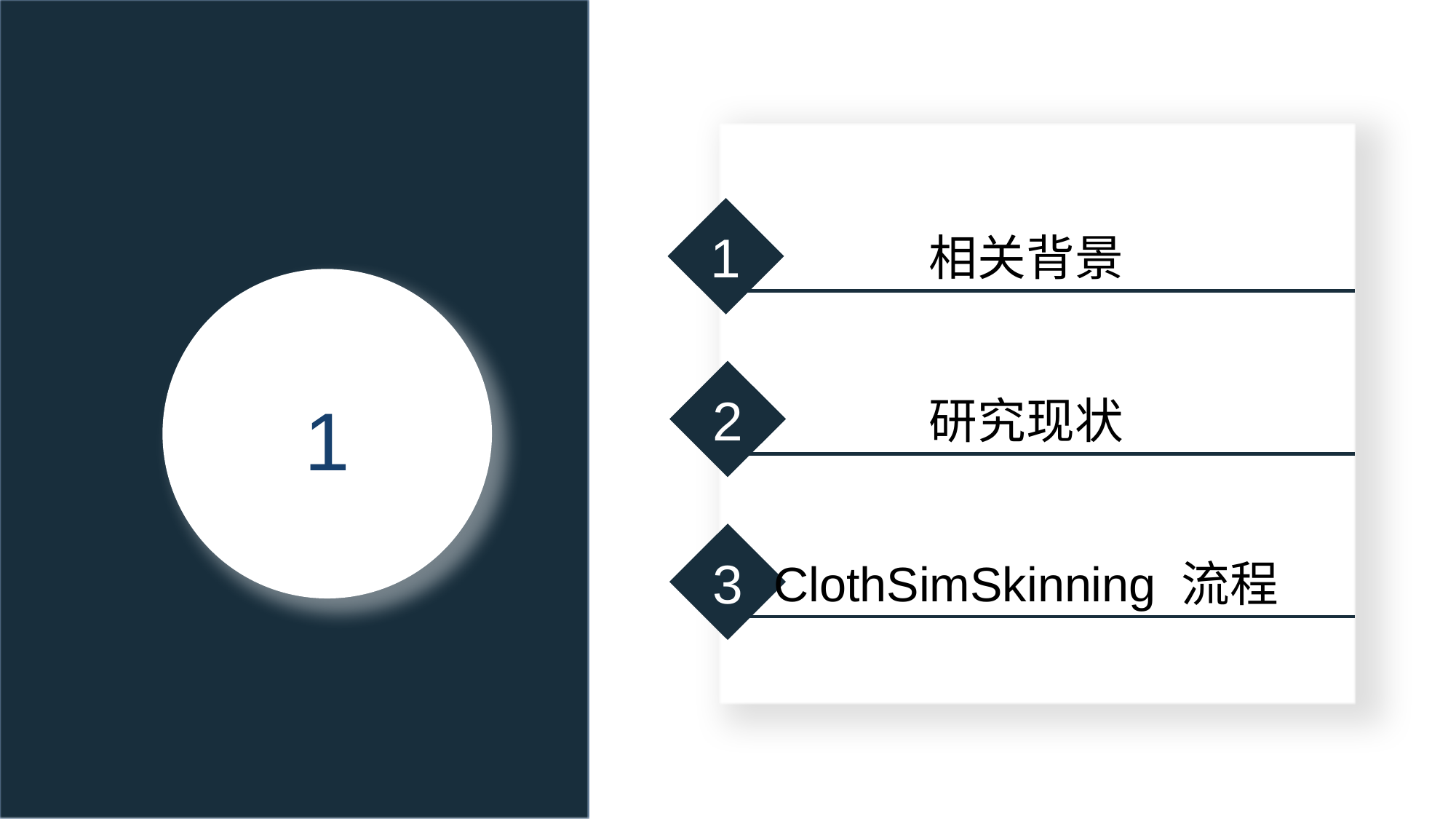

1
相关背景
1
2
研究现状
3
ClothSimSkinning 流程